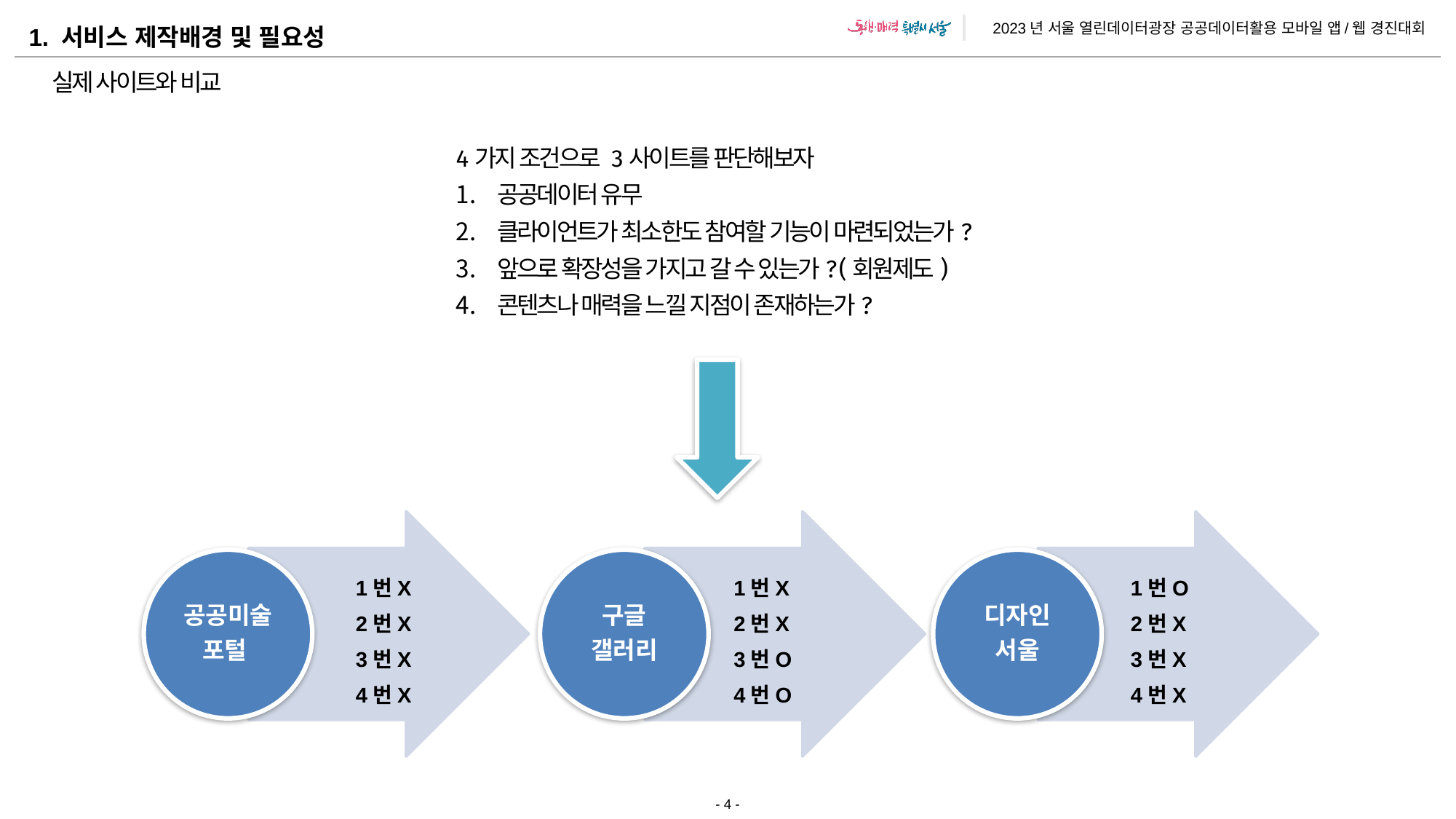

실제 사이트와 비교
4가지 조건으로 3사이트를 판단해보자
공공데이터 유무
클라이언트가 최소한도 참여할 기능이 마련되었는가?
앞으로 확장성을 가지고 갈 수 있는가? (회원제도)
콘텐츠나 매력을 느낄 지점이 존재하는가?

공공미술
포털
구글
갤러리
디자인
서울
1번X
2번X
3번X
4번X
1번X
2번X
3번O
4번O
1번O
2번X
3번X
4번X